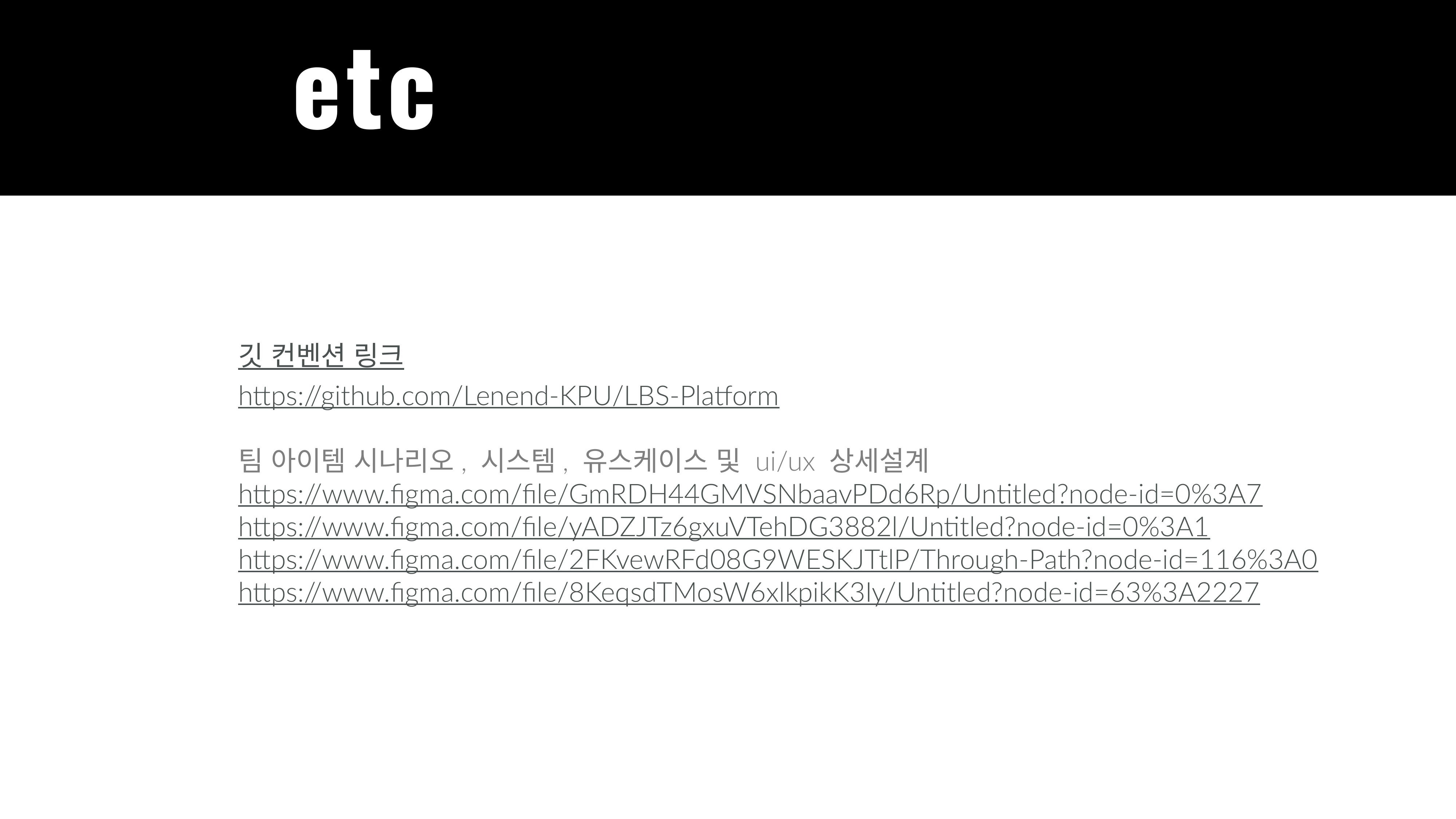

etc

깃 컨벤션 링크
https://github.com/Lenend-KPU/LBS-Platform

팀 아이템 시나리오, 시스템, 유스케이스 및 ui/ux 상세설계
https://www.figma.com/file/GmRDH44GMVSNbaavPDd6Rp/Untitled?node-id=0%3A7
https://www.figma.com/file/yADZJTz6gxuVTehDG3882l/Untitled?node-id=0%3A1
https://www.figma.com/file/2FKvewRFd08G9WESKJTtlP/Through-Path?node-id=116%3A0
https://www.figma.com/file/8KeqsdTMosW6xlkpikK3Iy/Untitled?node-id=63%3A2227